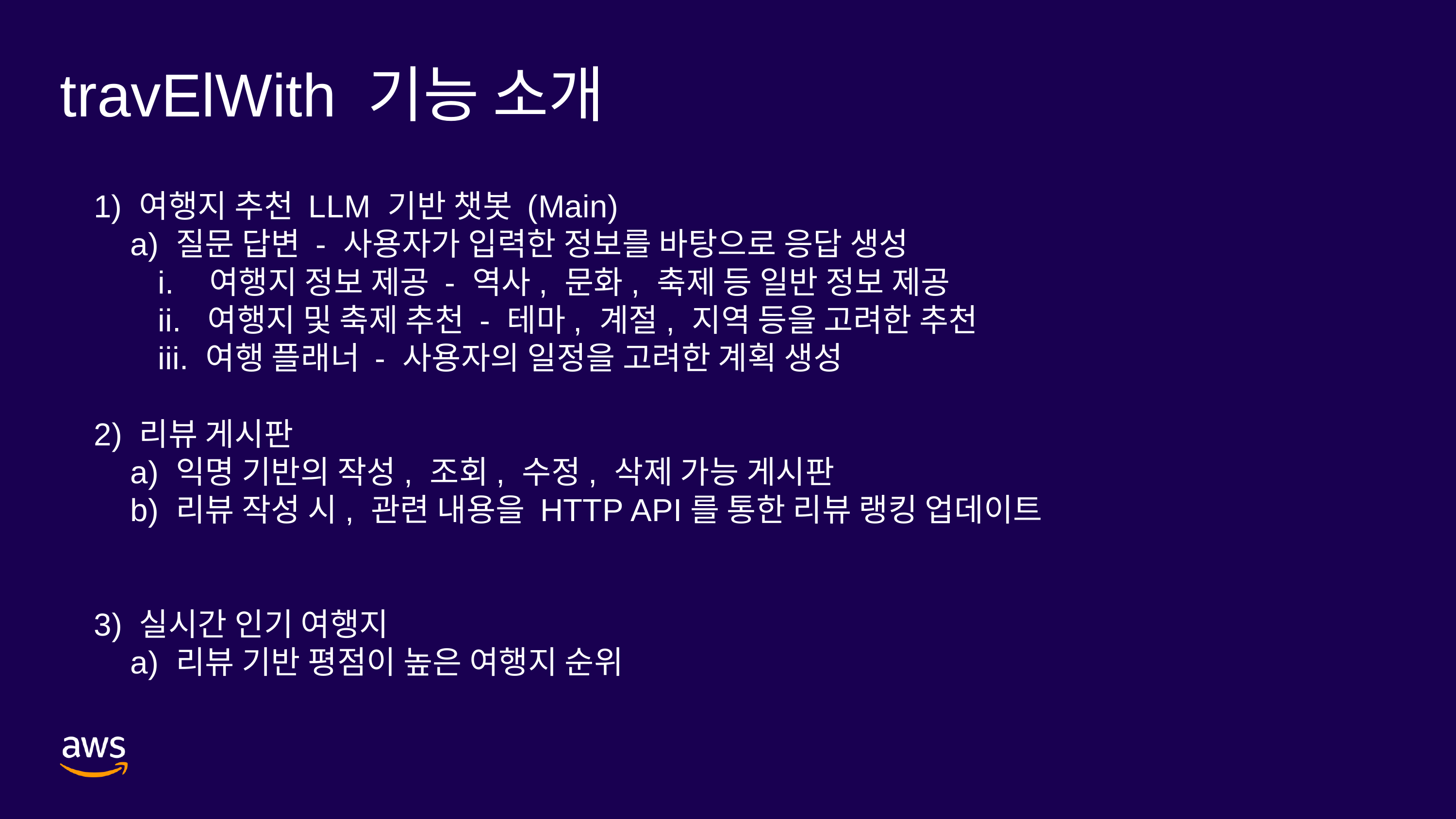

travElWith 기능 소개
1) 여행지 추천 LLM 기반 챗봇 (Main)
    a) 질문 답변 - 사용자가 입력한 정보를 바탕으로 응답 생성
       i.   여행지 정보 제공 - 역사, 문화, 축제 등 일반 정보 제공
       ii.  여행지 및 축제 추천 - 테마, 계절, 지역 등을 고려한 추천
       iii. 여행 플래너 - 사용자의 일정을 고려한 계획 생성

2) 리뷰 게시판
    a) 익명 기반의 작성, 조회, 수정, 삭제 가능 게시판
    b) 리뷰 작성 시, 관련 내용을 HTTP API를 통한 리뷰 랭킹 업데이트

3) 실시간 인기 여행지
    a) 리뷰 기반 평점이 높은 여행지 순위